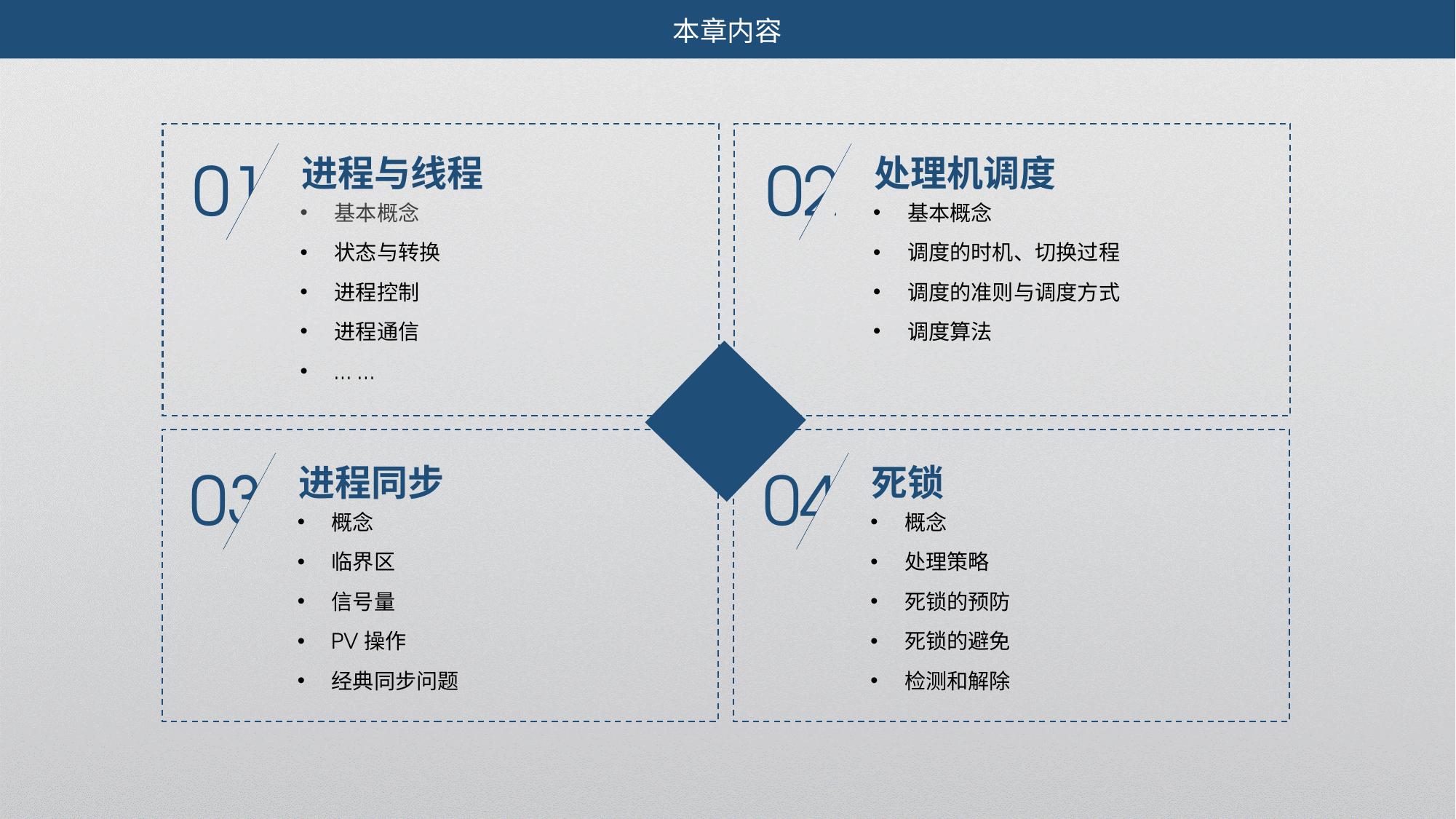

本章内容

进程与线程
处理机调度

01

02
基本概念
状态与转换
进程控制
进程通信
… …
基本概念
调度的时机、切换过程
调度的准则与调度方式
调度算法

进程同步
死锁

03

04
概念
临界区
信号量
PV操作
经典同步问题
概念
处理策略
死锁的预防
死锁的避免
检测和解除